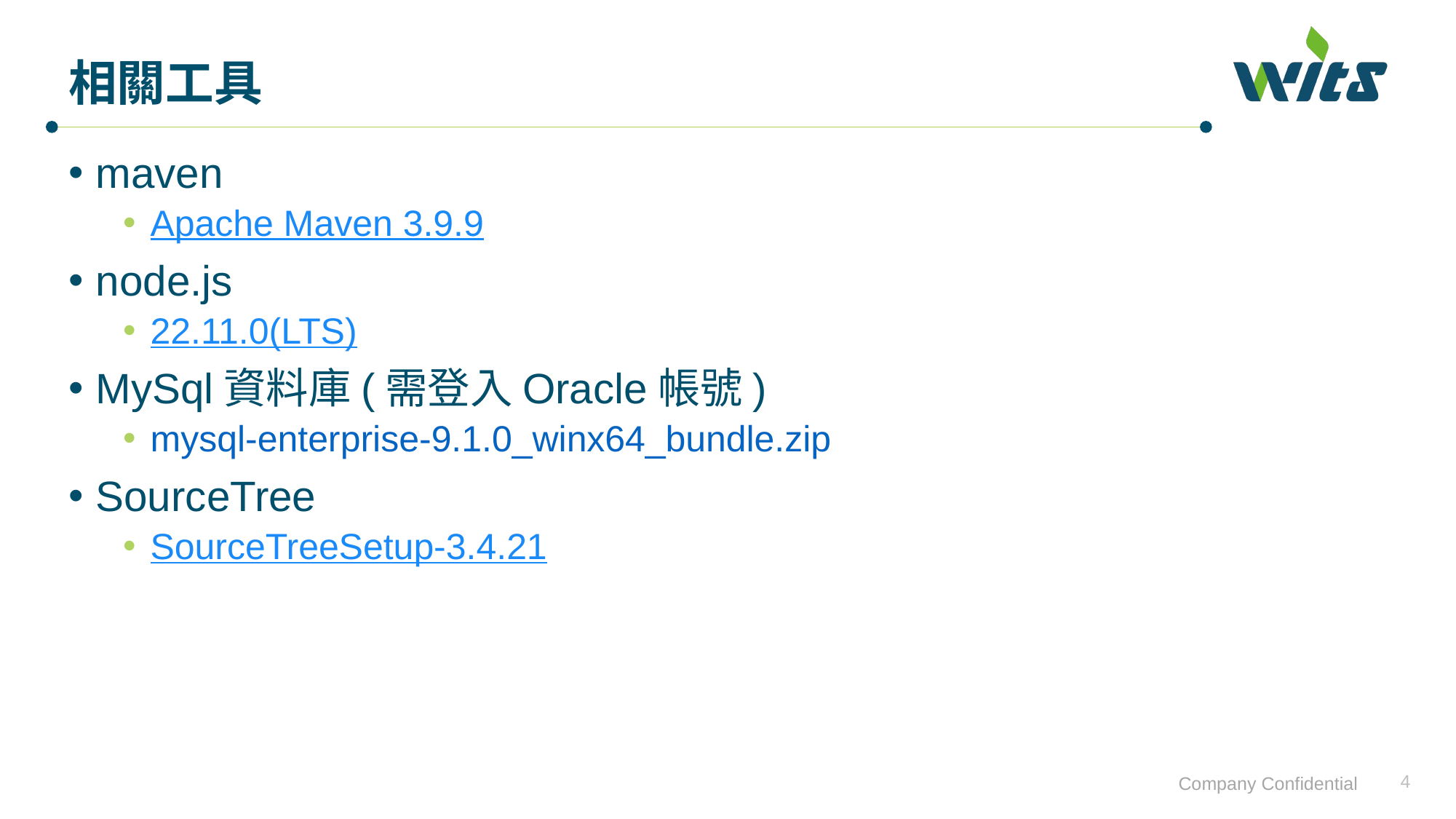

# 相關工具
maven
Apache Maven 3.9.9
node.js
22.11.0(LTS)
MySql資料庫(需登入Oracle帳號)
mysql-enterprise-9.1.0_winx64_bundle.zip
SourceTree
SourceTreeSetup-3.4.21
4